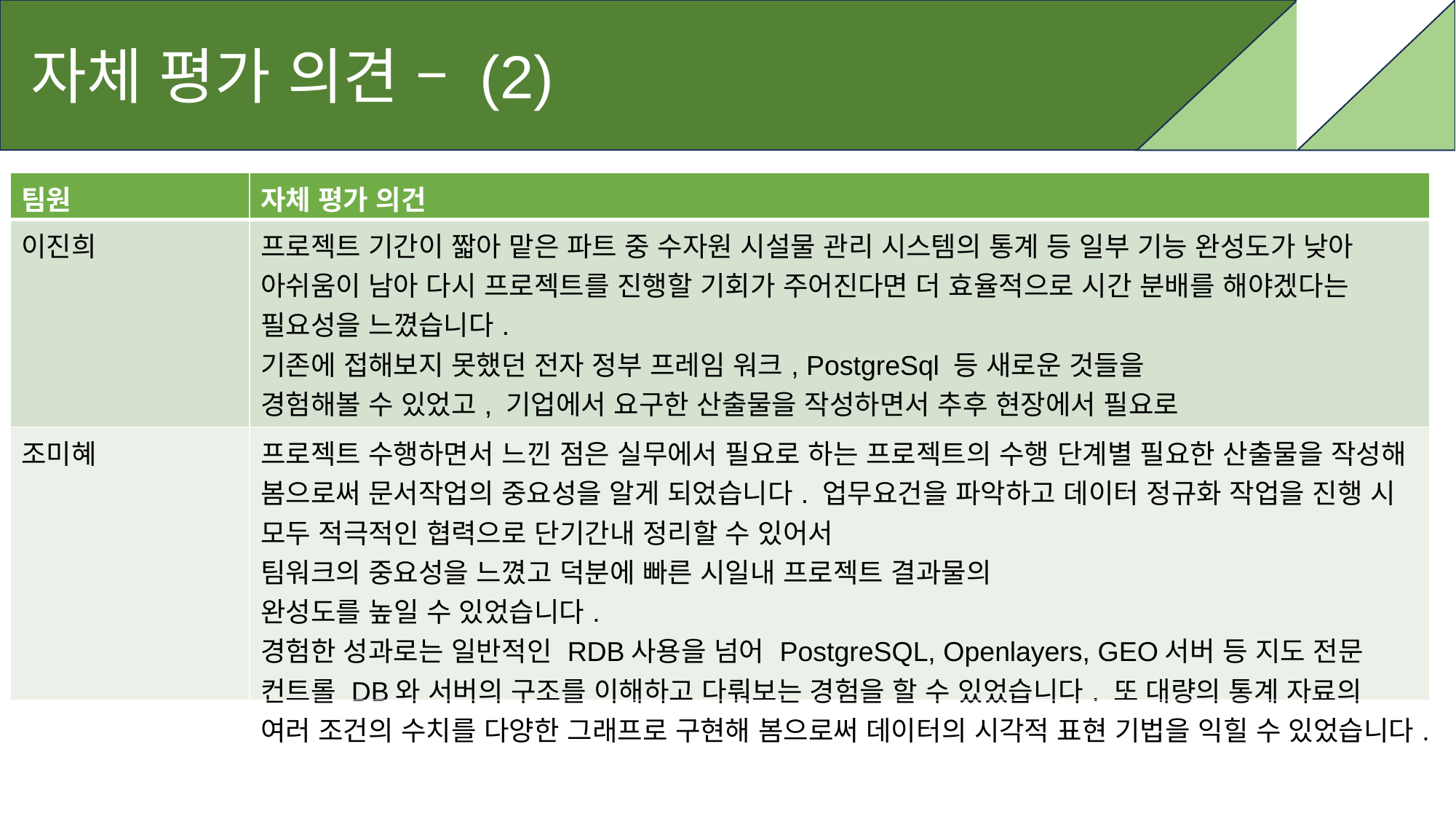

자체 평가 의견 – (2)
| 팀원 | 자체 평가 의건 |
| --- | --- |
| 이진희 | 프로젝트 기간이 짧아 맡은 파트 중 수자원 시설물 관리 시스템의 통계 등 일부 기능 완성도가 낮아 아쉬움이 남아 다시 프로젝트를 진행할 기회가 주어진다면 더 효율적으로 시간 분배를 해야겠다는 필요성을 느꼈습니다. 기존에 접해보지 못했던 전자 정부 프레임 워크, PostgreSql 등 새로운 것들을 경험해볼 수 있었고, 기업에서 요구한 산출물을 작성하면서 추후 현장에서 필요로 하는 업무를 겪어볼 수 있는 좋은 기회였습니다. |
| 조미혜 | 프로젝트 수행하면서 느낀 점은 실무에서 필요로 하는 프로젝트의 수행 단계별 필요한 산출물을 작성해 봄으로써 문서작업의 중요성을 알게 되었습니다. 업무요건을 파악하고 데이터 정규화 작업을 진행 시 모두 적극적인 협력으로 단기간내 정리할 수 있어서 팀워크의 중요성을 느꼈고 덕분에 빠른 시일내 프로젝트 결과물의 완성도를 높일 수 있었습니다. 경험한 성과로는 일반적인 RDB사용을 넘어 PostgreSQL, Openlayers, GEO서버 등 지도 전문 컨트롤 DB와 서버의 구조를 이해하고 다뤄보는 경험을 할 수 있었습니다. 또 대량의 통계 자료의 여러 조건의 수치를 다양한 그래프로 구현해 봄으로써 데이터의 시각적 표현 기법을 익힐 수 있었습니다. |